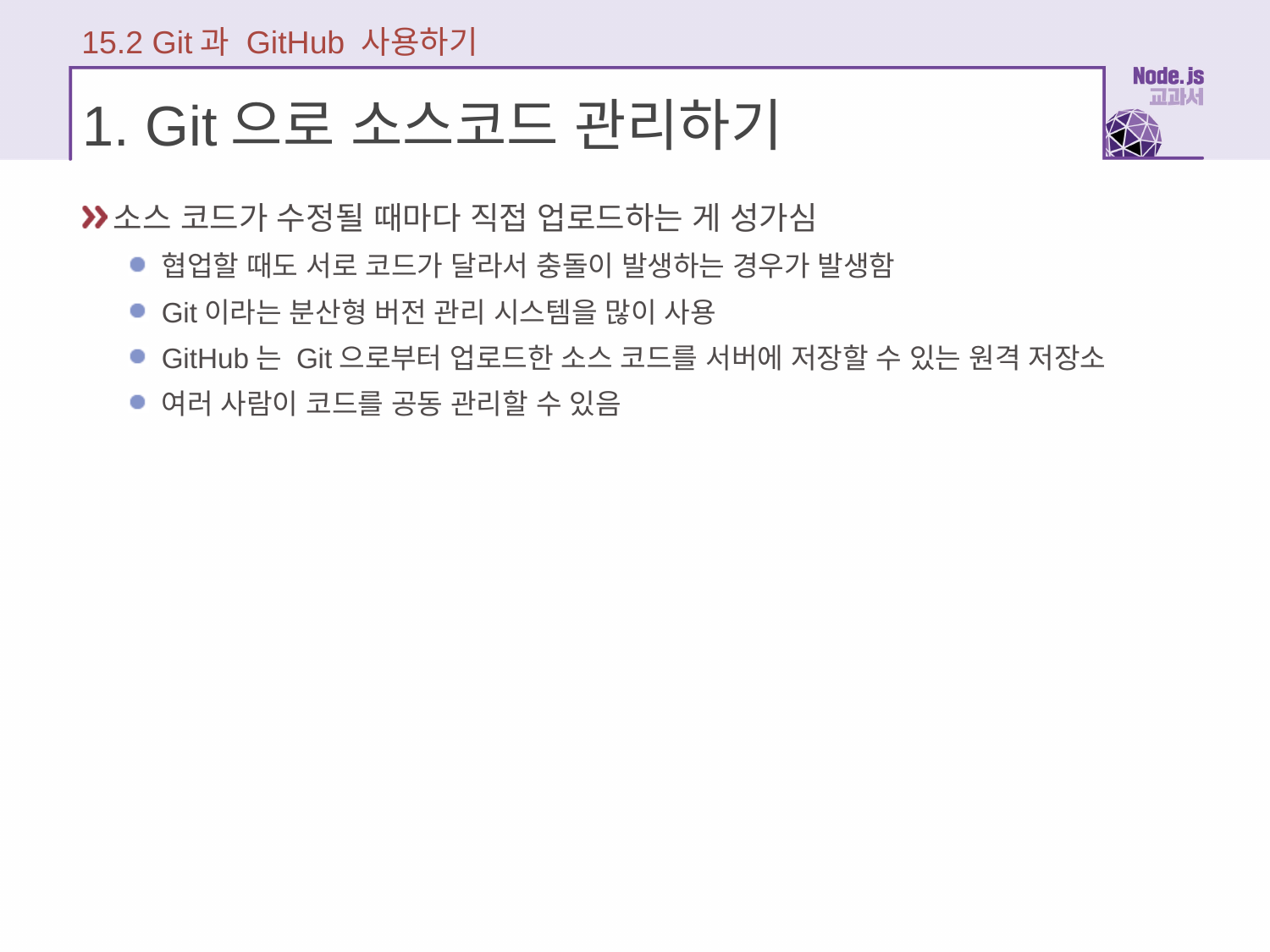

15.2 Git과 GitHub 사용하기
# 1. Git으로 소스코드 관리하기
소스 코드가 수정될 때마다 직접 업로드하는 게 성가심
협업할 때도 서로 코드가 달라서 충돌이 발생하는 경우가 발생함
Git이라는 분산형 버전 관리 시스템을 많이 사용
GitHub는 Git으로부터 업로드한 소스 코드를 서버에 저장할 수 있는 원격 저장소
여러 사람이 코드를 공동 관리할 수 있음